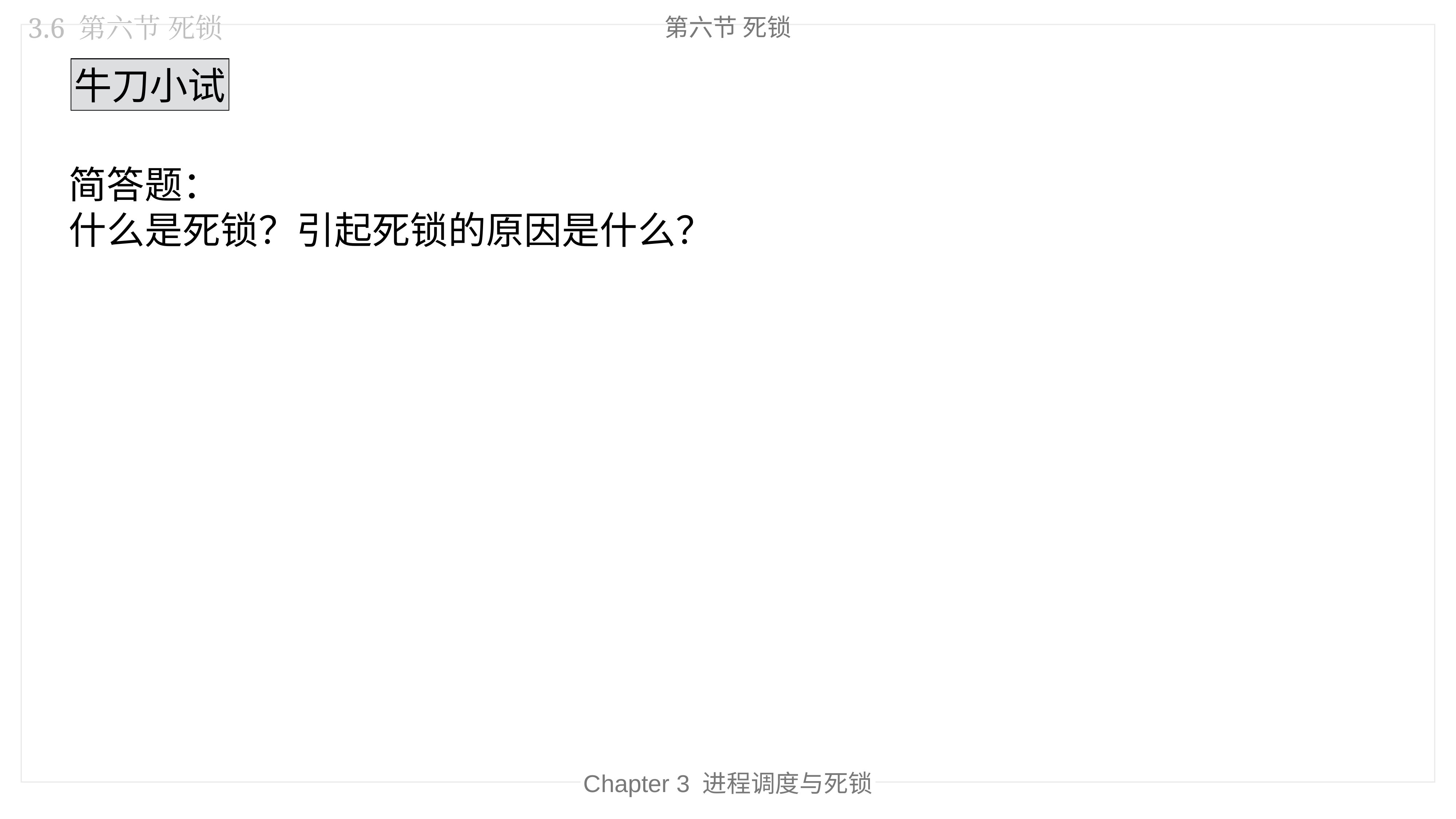

第六节 死锁
3.6 第六节 死锁
牛刀小试
简答题：
什么是死锁？引起死锁的原因是什么？
Chapter 3 进程调度与死锁